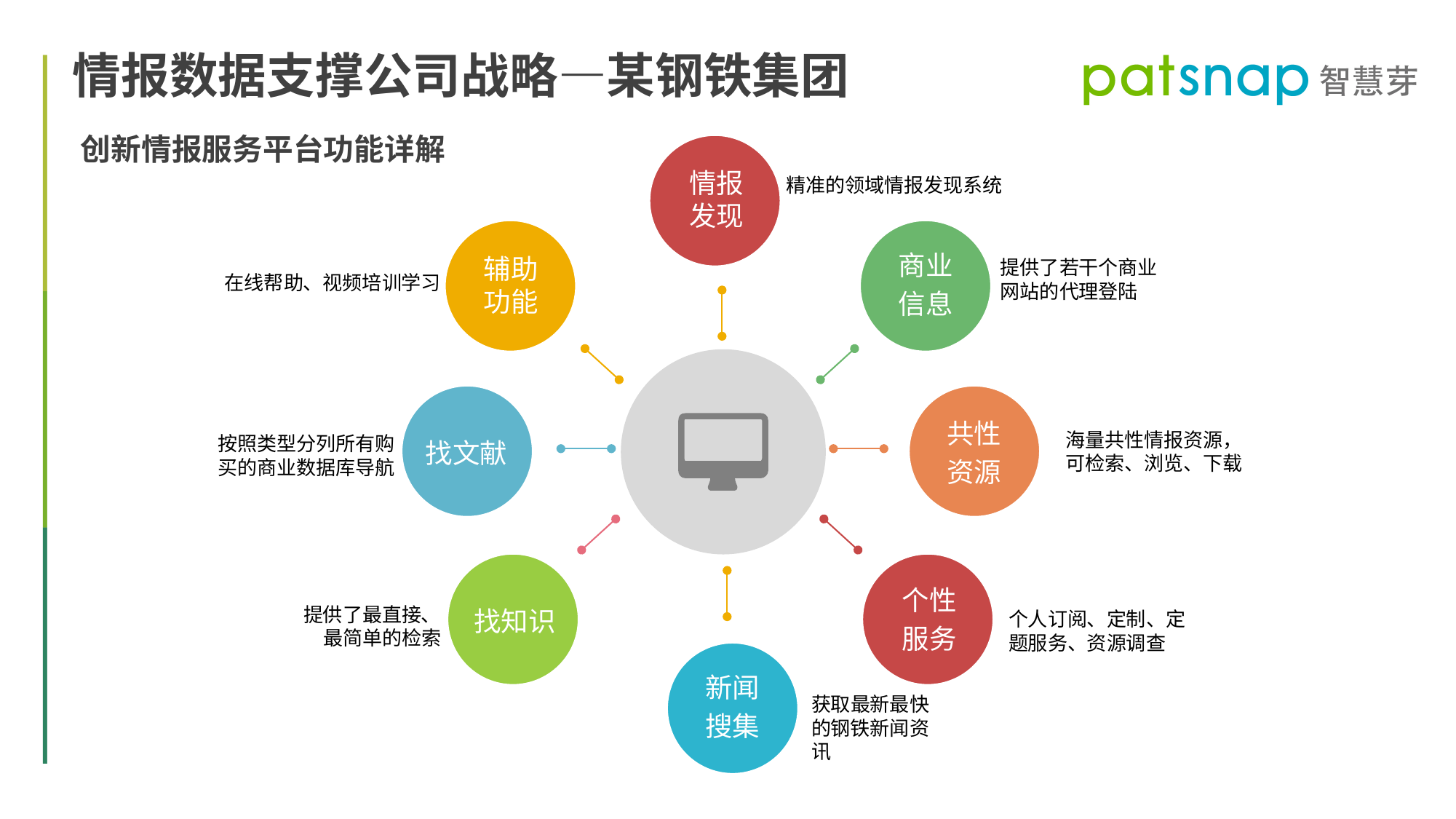

情报数据支撑公司战略—某钢铁集团
创新情报服务平台功能详解

情报
发现
精准的领域情报发现系统

商业
信息
辅助
功能
提供了若干个商业网站的代理登陆
在线帮助、视频培训学习

共性
资源
海量共性情报资源，可检索、浏览、下载
按照类型分列所有购买的商业数据库导航
找文献

个性
服务

找知识
提供了最直接、最简单的检索
个人订阅、定制、定题服务、资源调查
获取最新最快的钢铁新闻资讯

新闻
搜集